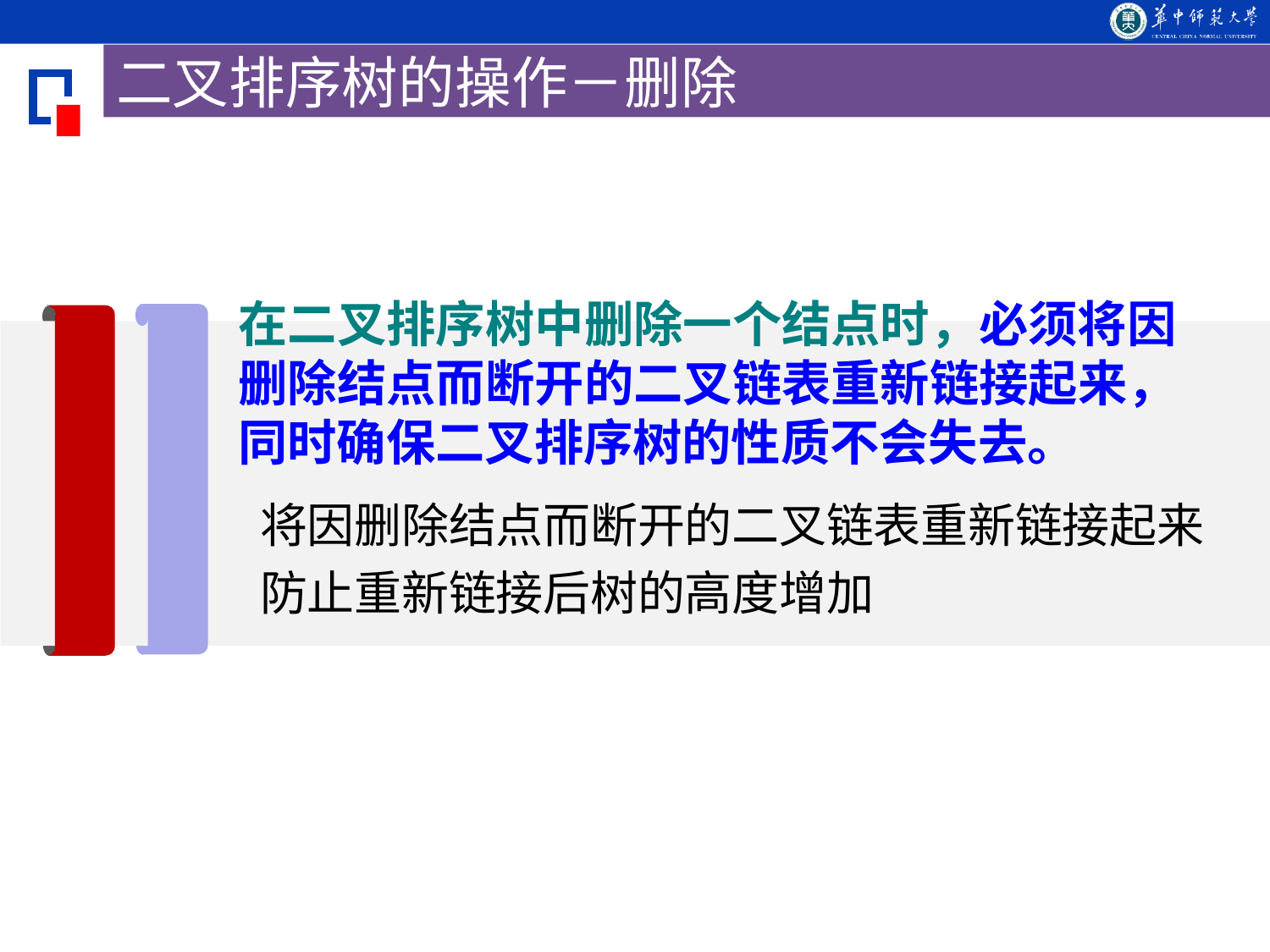

二叉排序树的操作－删除
在二叉排序树中删除一个结点时，必须将因删除结点而断开的二叉链表重新链接起来，同时确保二叉排序树的性质不会失去。

 将因删除结点而断开的二叉链表重新链接起来
 防止重新链接后树的高度增加